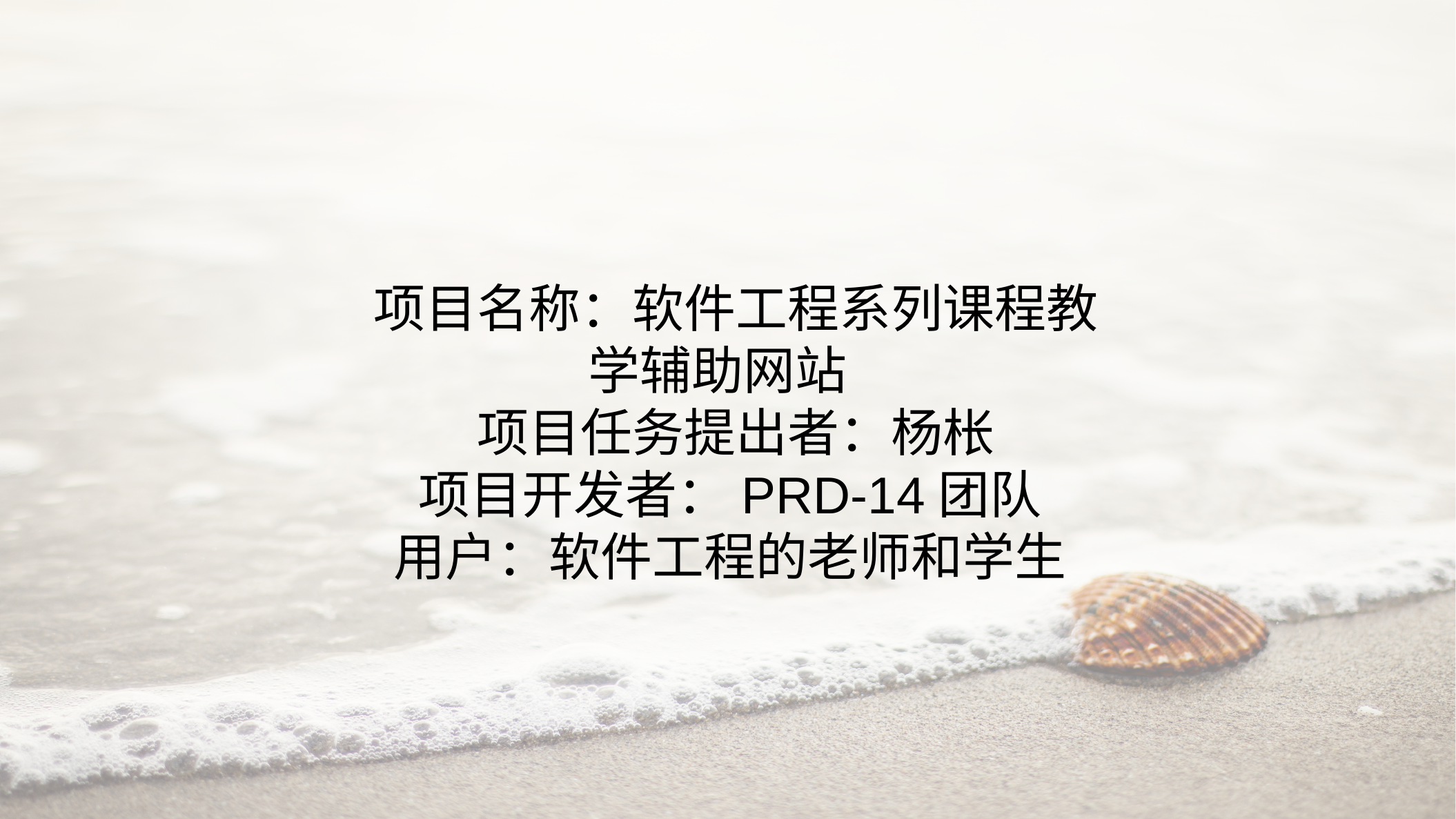

项目名称：软件工程系列课程教学辅助网站
 项目任务提出者：杨枨
 项目开发者：PRD-14团队
 用户：软件工程的老师和学生